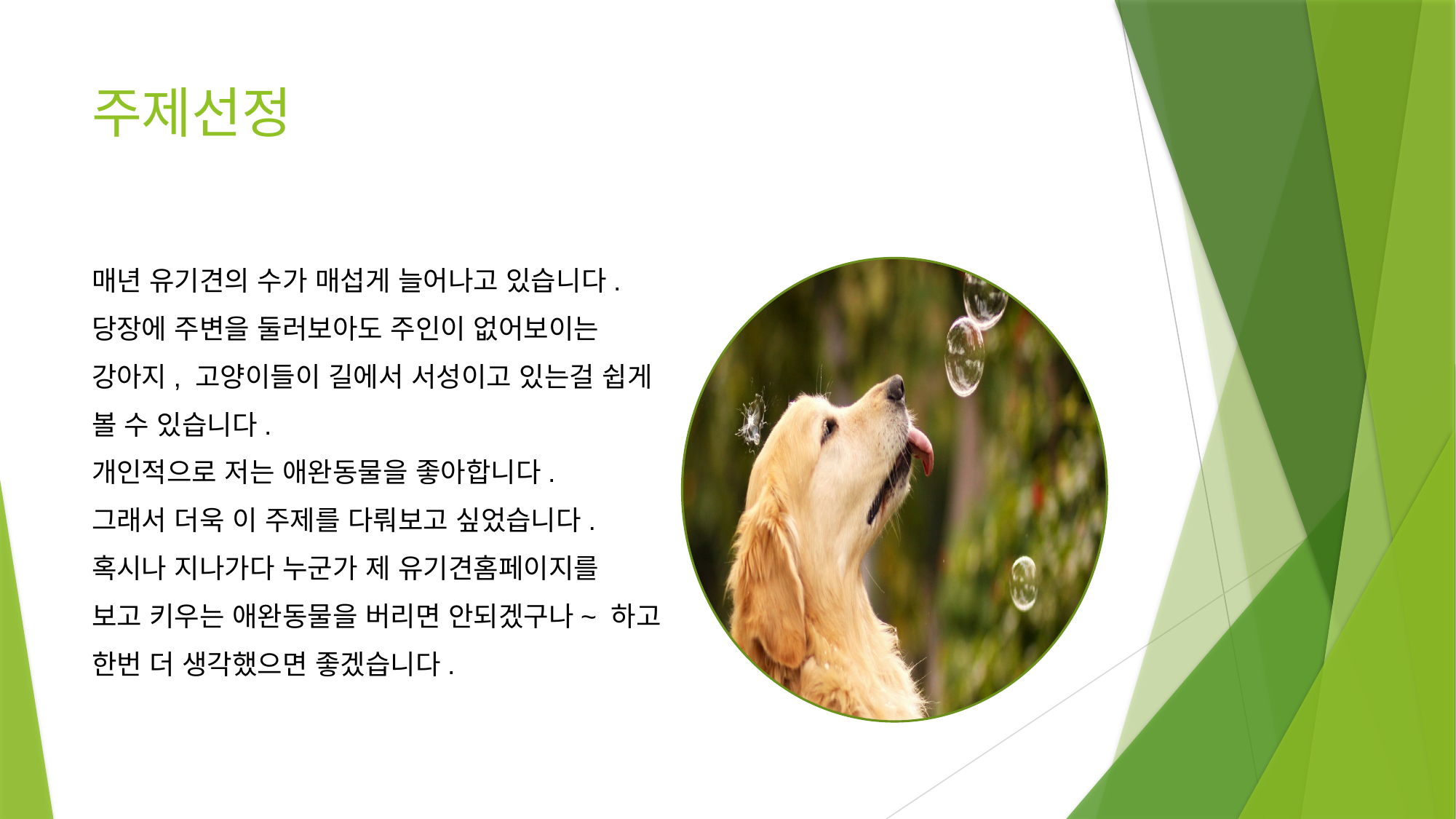

# 주제선정
매년 유기견의 수가 매섭게 늘어나고 있습니다.
당장에 주변을 둘러보아도 주인이 없어보이는
강아지, 고양이들이 길에서 서성이고 있는걸 쉽게
볼 수 있습니다.
개인적으로 저는 애완동물을 좋아합니다.
그래서 더욱 이 주제를 다뤄보고 싶었습니다.
혹시나 지나가다 누군가 제 유기견홈페이지를
보고 키우는 애완동물을 버리면 안되겠구나~ 하고
한번 더 생각했으면 좋겠습니다.